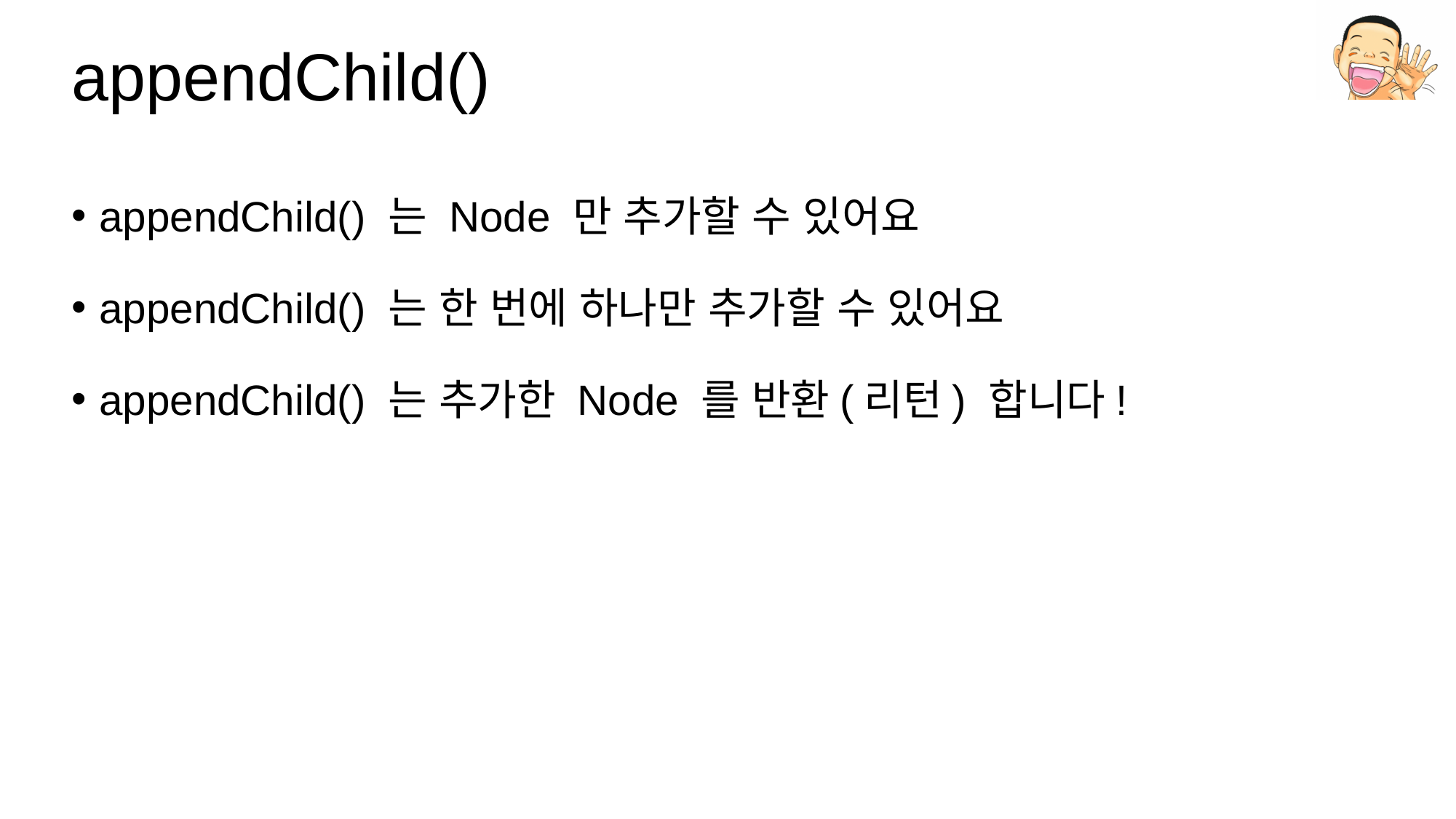

# appendChild()
appendChild() 는 Node 만 추가할 수 있어요
appendChild() 는 한 번에 하나만 추가할 수 있어요
appendChild() 는 추가한 Node 를 반환(리턴) 합니다!